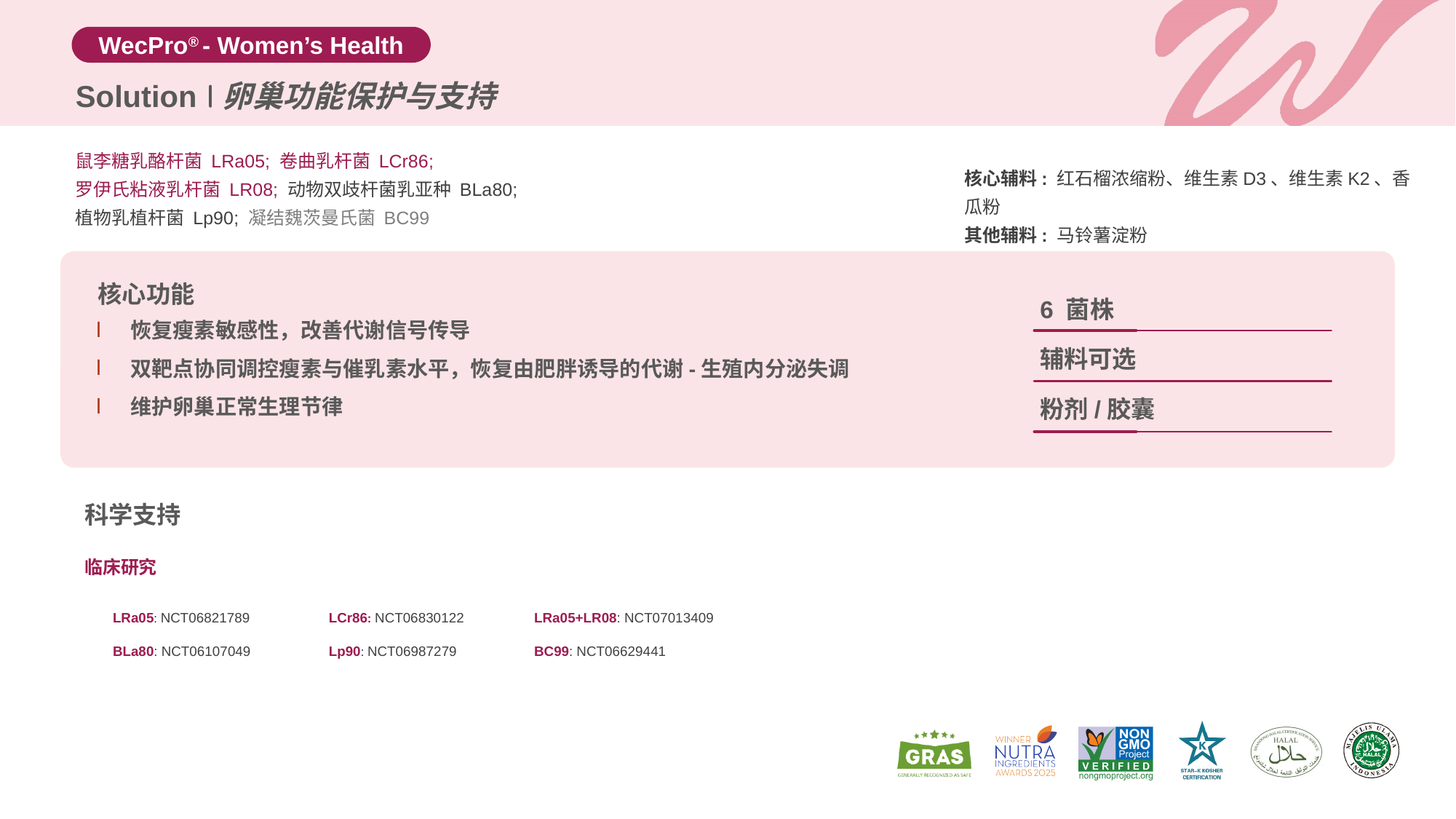

Solution
卵巢功能保护与支持
鼠李糖乳酪杆菌 LRa05; 卷曲乳杆菌 LCr86;
罗伊氏粘液乳杆菌 LR08; 动物双歧杆菌乳亚种 BLa80;
植物乳植杆菌 Lp90; 凝结魏茨曼氏菌 BC99
核心辅料: 红石榴浓缩粉、维生素D3、维生素K2、香瓜粉
其他辅料: 马铃薯淀粉

核心功能
6 菌株
恢复瘦素敏感性，改善代谢信号传导
双靶点协同调控瘦素与催乳素水平，恢复由肥胖诱导的代谢-生殖内分泌失调
维护卵巢正常生理节律
辅料可选
粉剂/胶囊
科学支持
临床研究
| LRa05: NCT06821789 | LCr86: NCT06830122 | LRa05+LR08: NCT07013409 |
| --- | --- | --- |
| BLa80: NCT06107049 | Lp90: NCT06987279 | BC99: NCT06629441 |